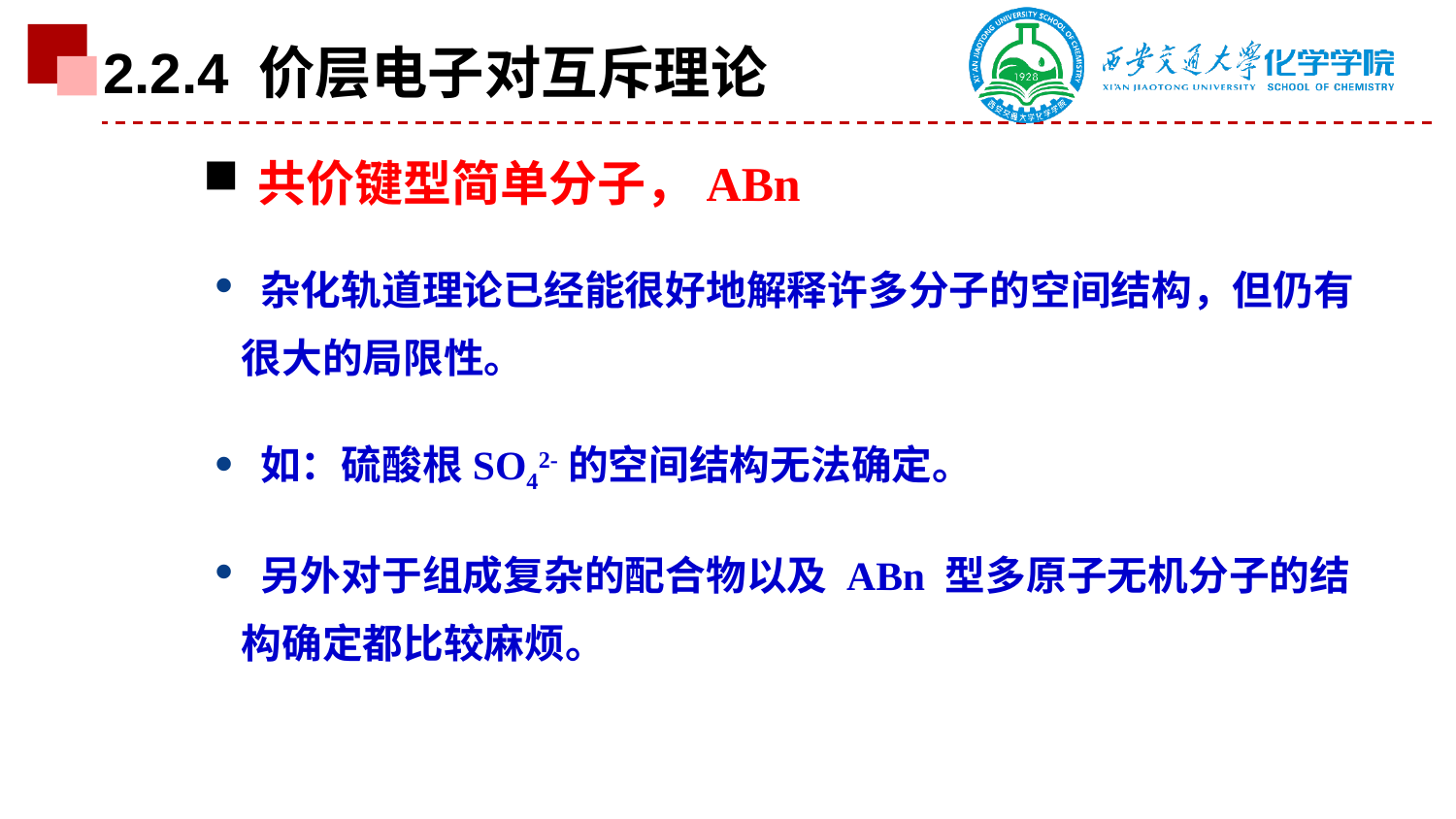

2.2.4 价层电子对互斥理论
共价键型简单分子，ABn
 杂化轨道理论已经能很好地解释许多分子的空间结构，但仍有很大的局限性。
 如：硫酸根SO42-的空间结构无法确定。
 另外对于组成复杂的配合物以及 ABn 型多原子无机分子的结构确定都比较麻烦。